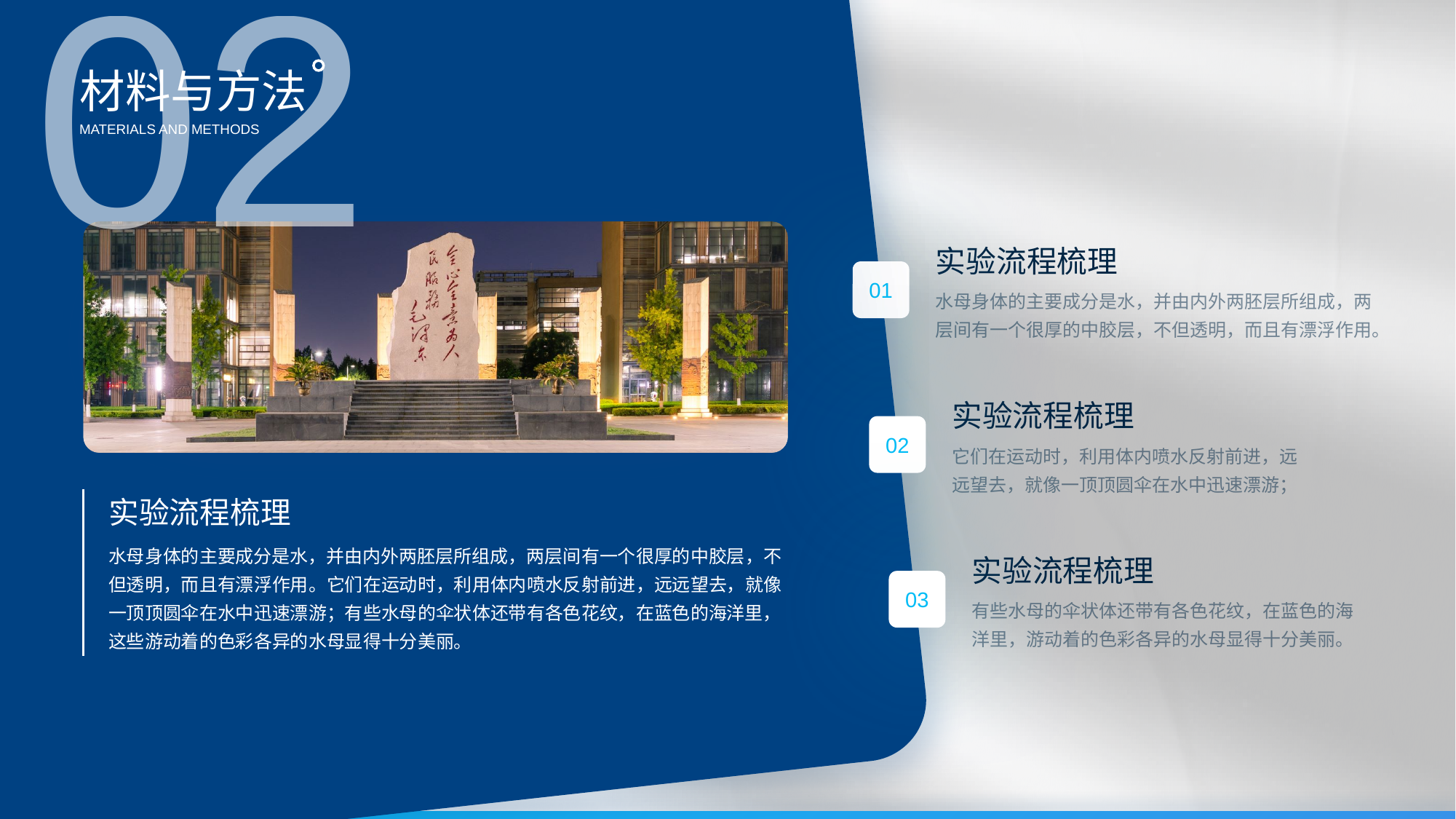

02
材料与方法

MATERIALS AND METHODS

实验流程梳理
01
水母身体的主要成分是水，并由内外两胚层所组成，两层间有一个很厚的中胶层，不但透明，而且有漂浮作用。
实验流程梳理
02
它们在运动时，利用体内喷水反射前进，远远望去，就像一顶顶圆伞在水中迅速漂游；
实验流程梳理
水母身体的主要成分是水，并由内外两胚层所组成，两层间有一个很厚的中胶层，不但透明，而且有漂浮作用。它们在运动时，利用体内喷水反射前进，远远望去，就像一顶顶圆伞在水中迅速漂游；有些水母的伞状体还带有各色花纹，在蓝色的海洋里，这些游动着的色彩各异的水母显得十分美丽。
实验流程梳理
03
有些水母的伞状体还带有各色花纹，在蓝色的海洋里，游动着的色彩各异的水母显得十分美丽。